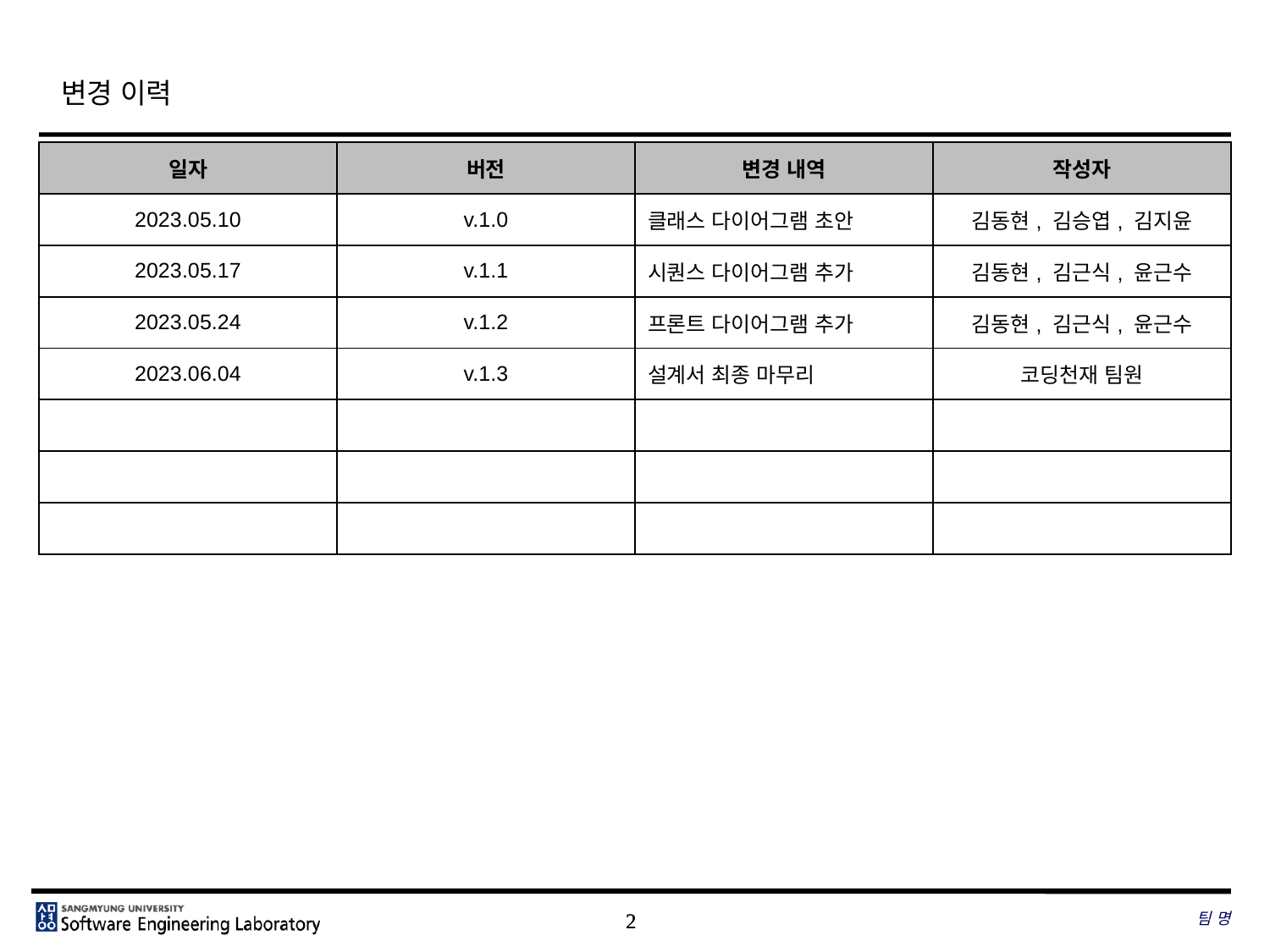

# 변경 이력
| 일자 | 버전 | 변경 내역 | 작성자 |
| --- | --- | --- | --- |
| 2023.05.10 | v.1.0 | 클래스 다이어그램 초안 | 김동현, 김승엽, 김지윤 |
| 2023.05.17 | v.1.1 | 시퀀스 다이어그램 추가 | 김동현, 김근식, 윤근수 |
| 2023.05.24 | v.1.2 | 프론트 다이어그램 추가 | 김동현, 김근식, 윤근수 |
| 2023.06.04 | v.1.3 | 설계서 최종 마무리 | 코딩천재 팀원 |
|  |  |  |  |
|  |  |  |  |
|  |  |  |  |
팀 명